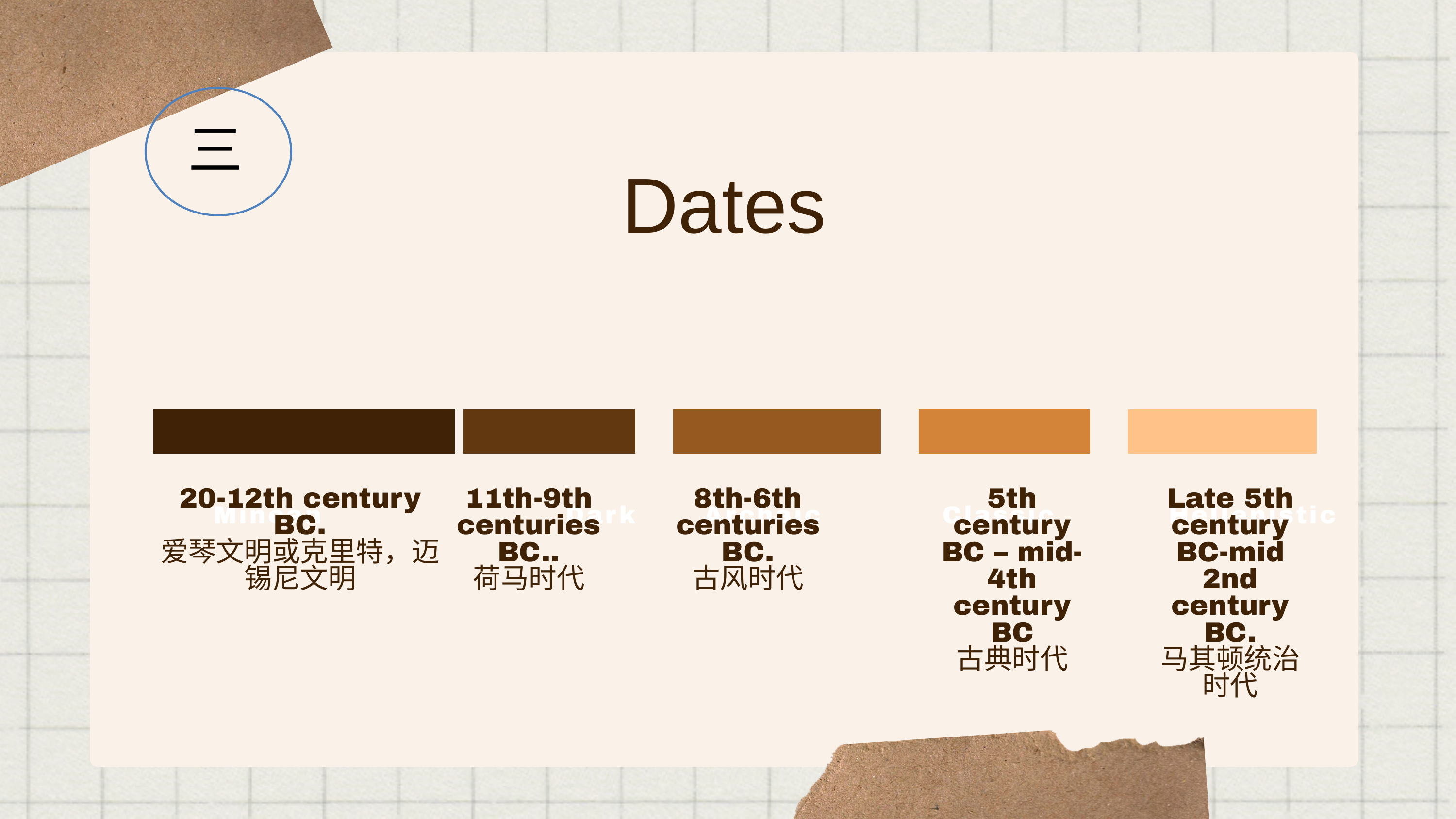

三
Dates

Minoan

Dark

Archaic

Classic

Hellenistic
20-12th century BC.
爱琴文明或克里特，迈锡尼文明
11th-9th centuries BC..
荷马时代
Late 5th century BC-mid 2nd century BC.
马其顿统治时代
8th-6th centuries BC.
古风时代
5th century BC – mid-4th century BC
古典时代